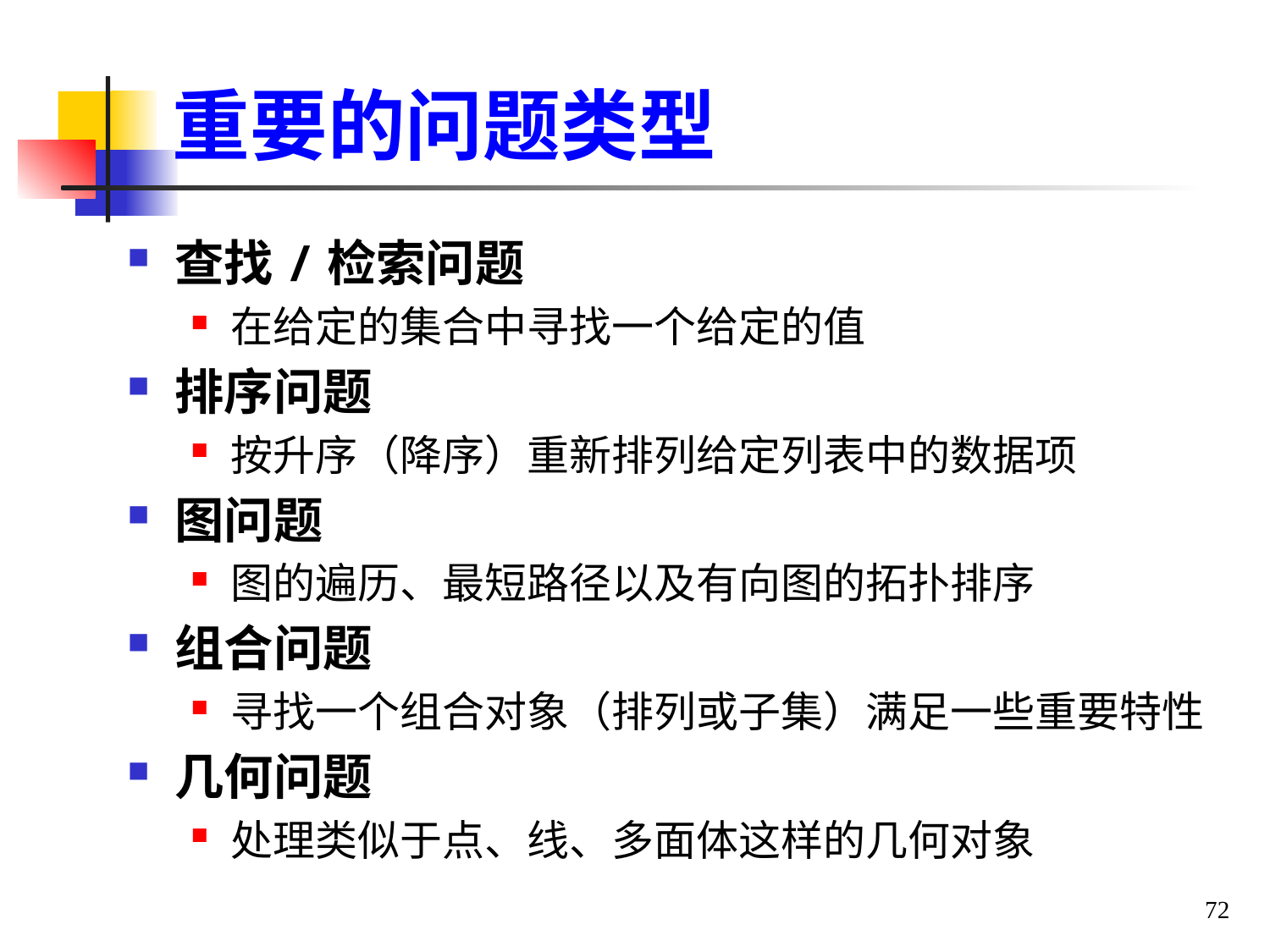

# 重要的问题类型
查找/检索问题
在给定的集合中寻找一个给定的值
排序问题
按升序（降序）重新排列给定列表中的数据项
图问题
图的遍历、最短路径以及有向图的拓扑排序
组合问题
寻找一个组合对象（排列或子集）满足一些重要特性
几何问题
处理类似于点、线、多面体这样的几何对象
72